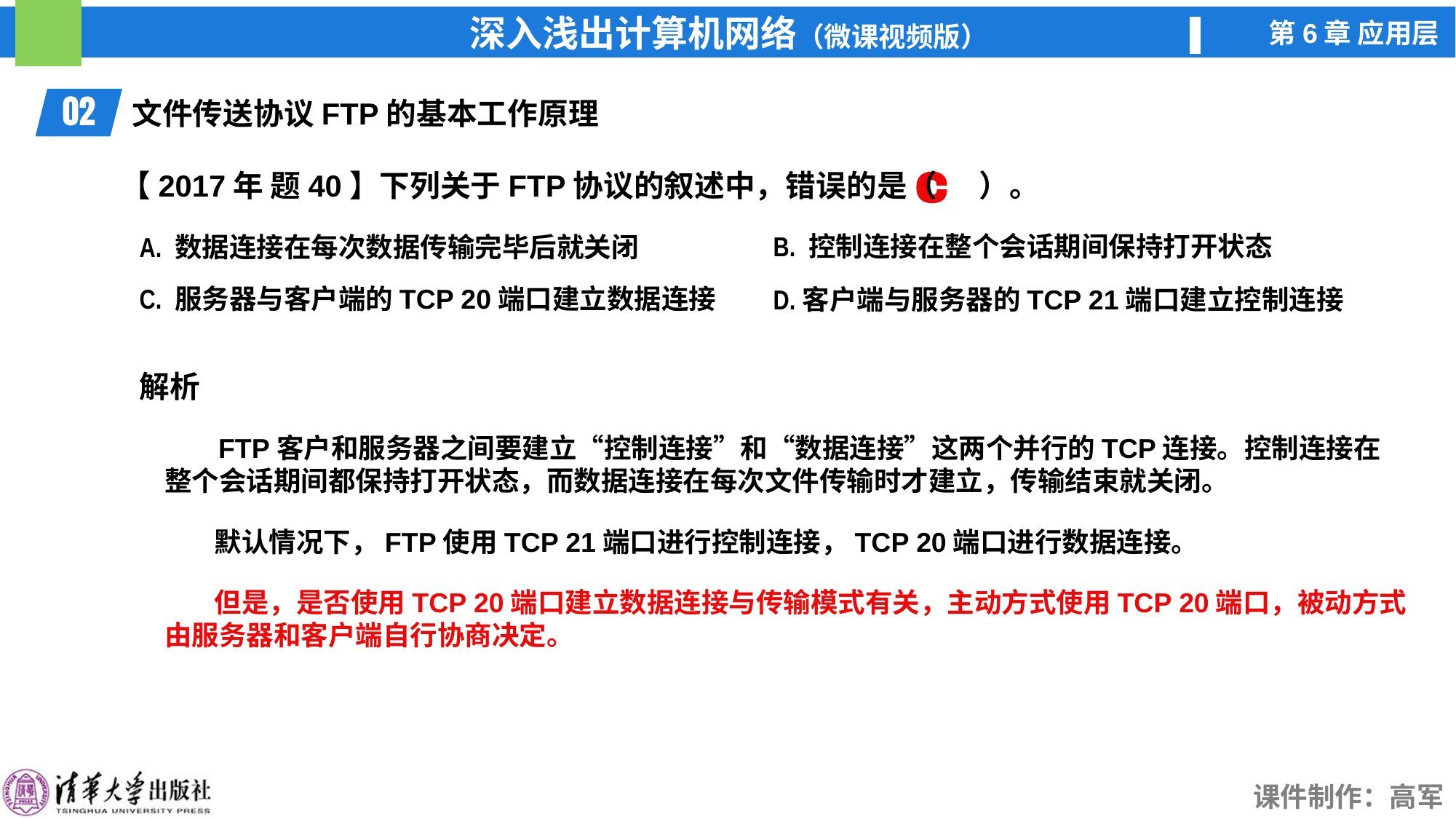

02
文件传送协议FTP的基本工作原理
C
【2017年 题40】下列关于FTP协议的叙述中，错误的是（      ）。
B. 控制连接在整个会话期间保持打开状态
A. 数据连接在每次数据传输完毕后就关闭
C. 服务器与客户端的TCP 20端口建立数据连接
D.客户端与服务器的TCP 21端口建立控制连接
解析
       FTP客户和服务器之间要建立“控制连接”和“数据连接”这两个并行的TCP连接。控制连接在整个会话期间都保持打开状态，而数据连接在每次文件传输时才建立，传输结束就关闭。
       默认情况下，FTP使用TCP 21端口进行控制连接，TCP 20端口进行数据连接。
       但是，是否使用TCP 20端口建立数据连接与传输模式有关，主动方式使用TCP 20端口，被动方式由服务器和客户端自行协商决定。